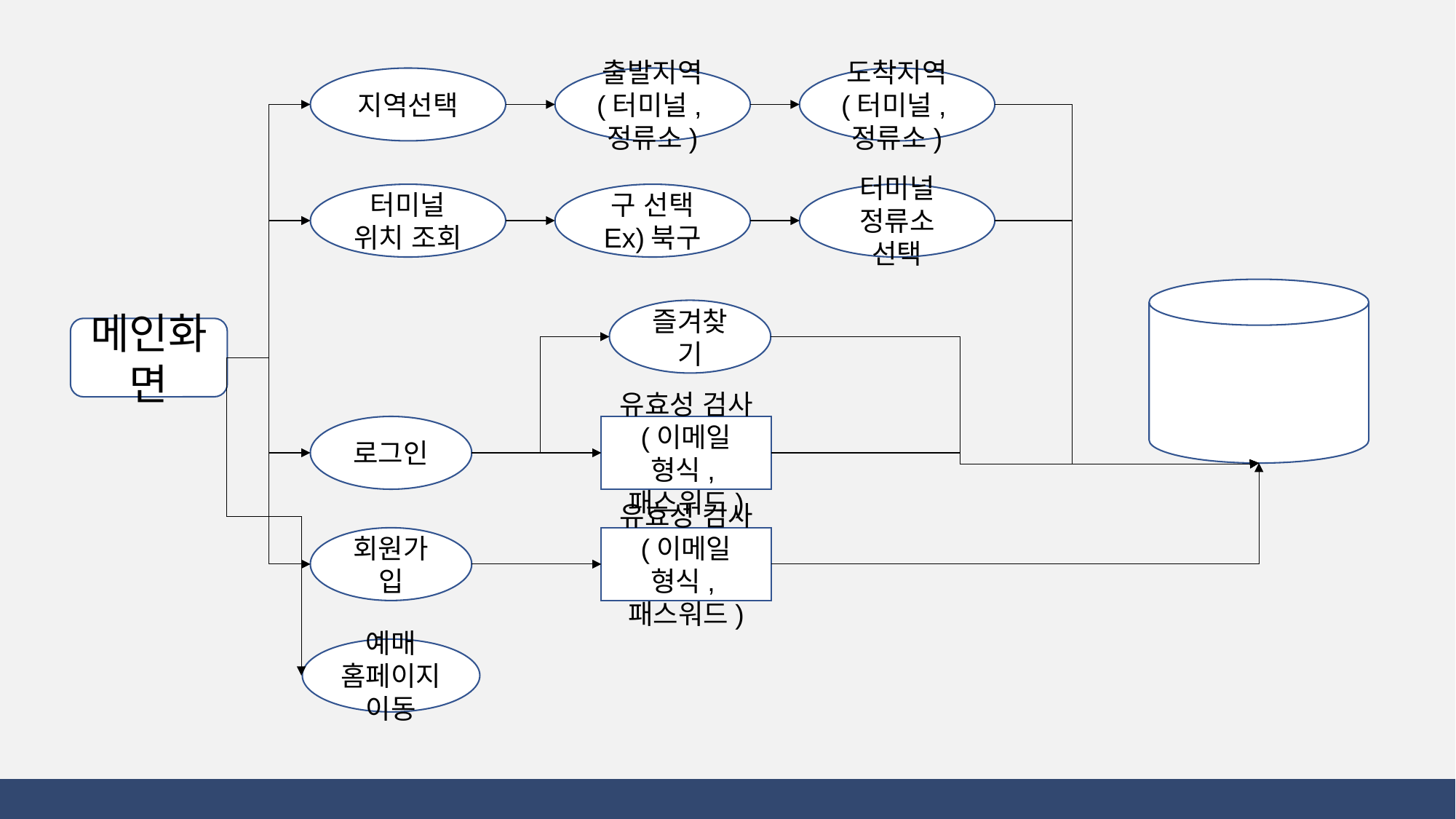

지역선택
출발지역
(터미널,정류소)
도착지역
(터미널,정류소)
터미널 위치 조회
구 선택
Ex)북구
터미널 정류소 선택

즐겨찾기
메인화면
로그인
유효성 검사
(이메일 형식,패스워드)
회원가입
유효성 검사
(이메일 형식,패스워드)
예매 홈페이지
이동